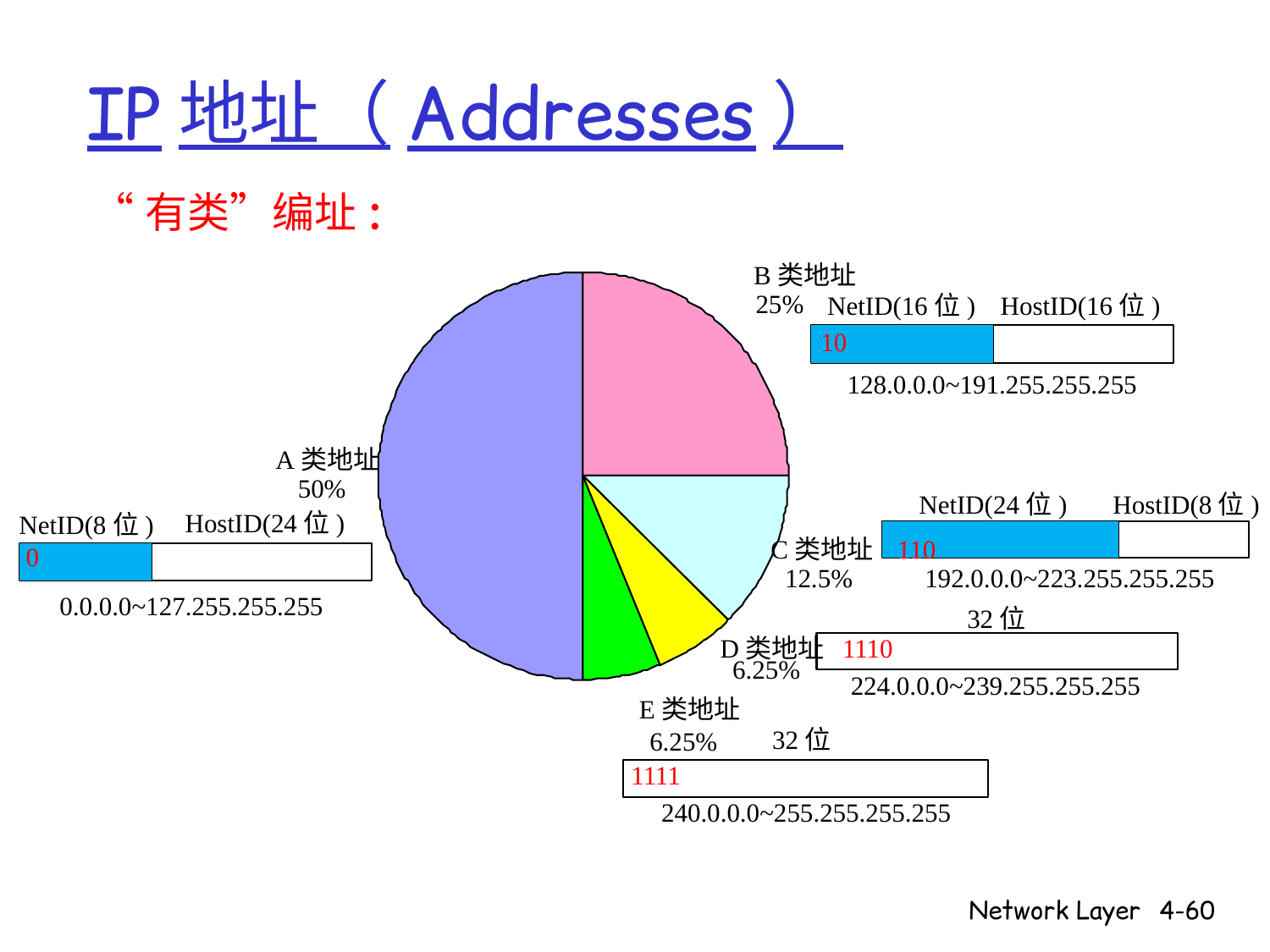

# IP地址（Addresses）
“有类”编址:

		B类地址

25%
NetID(16位)
HostID(16位)

	10

		128.0.0.0~191.255.255.255

A类地址

	50%
HostID(24位)
		NetID(24位)       HostID(8位)
C类地址   110
	12.5%           192.0.0.0~223.255.255.255
NetID(8位)
	0

0.0.0.0~127.255.255.255
				32位
	D类地址  1110
		6.25%
			224.0.0.0~239.255.255.255
E类地址

32位
6.25%

1111
	240.0.0.0~255.255.255.255
Network Layer
4-60